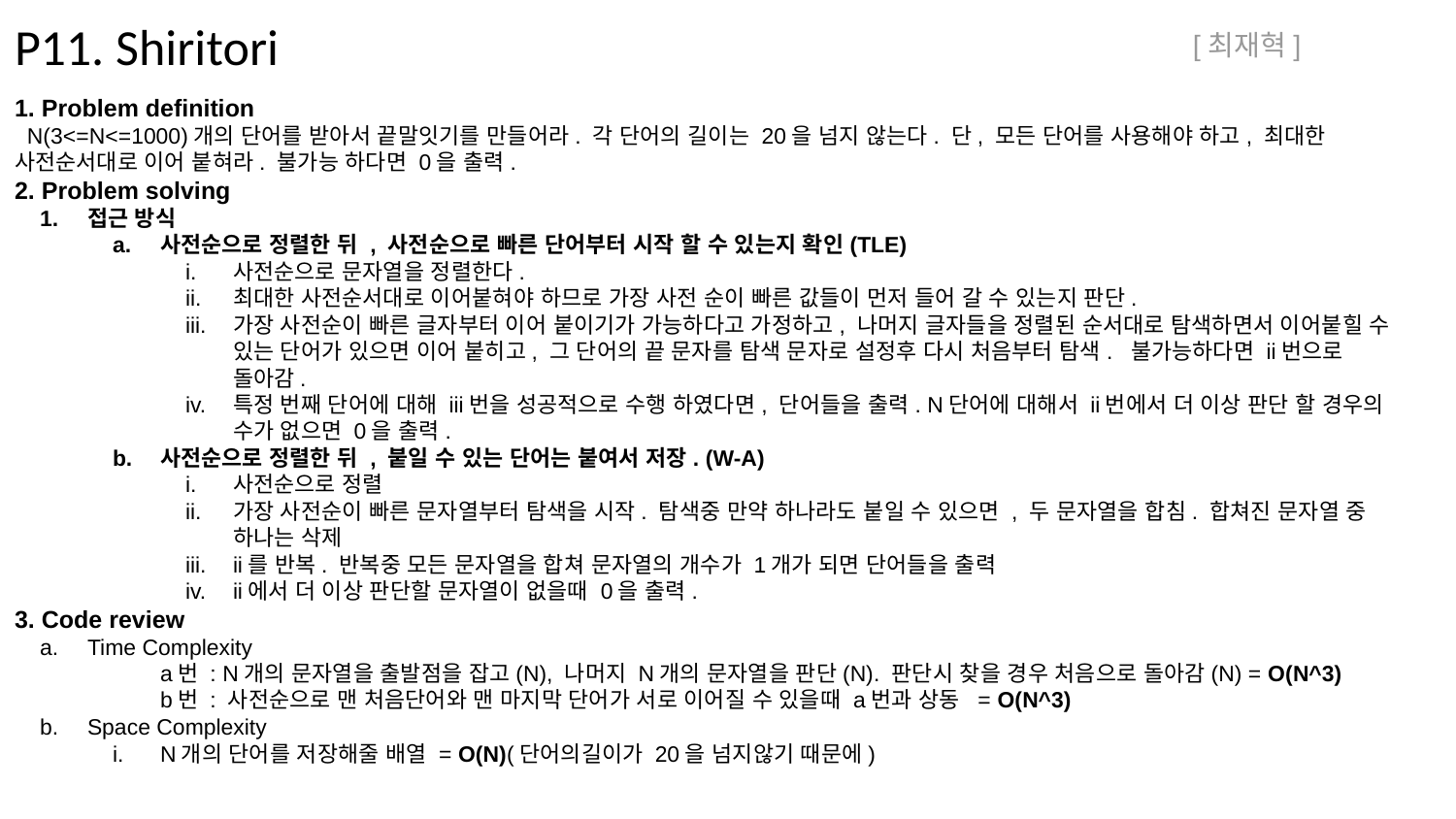

P11. Shiritori
[최재혁]
1. Problem definition
  N(3<=N<=1000)개의 단어를 받아서 끝말잇기를 만들어라. 각 단어의 길이는 20을 넘지 않는다. 단, 모든 단어를 사용해야 하고, 최대한 사전순서대로 이어 붙혀라. 불가능 하다면 0을 출력.
2. Problem solving
접근 방식
사전순으로 정렬한 뒤 , 사전순으로 빠른 단어부터 시작 할 수 있는지 확인(TLE)
사전순으로 문자열을 정렬한다.
최대한 사전순서대로 이어붙혀야 하므로 가장 사전 순이 빠른 값들이 먼저 들어 갈 수 있는지 판단.
가장 사전순이 빠른 글자부터 이어 붙이기가 가능하다고 가정하고, 나머지 글자들을 정렬된 순서대로 탐색하면서 이어붙힐 수 있는 단어가 있으면 이어 붙히고, 그 단어의 끝 문자를 탐색 문자로 설정후 다시 처음부터 탐색.  불가능하다면 ii번으로 돌아감.
특정 번째 단어에 대해 iii번을 성공적으로 수행 하였다면, 단어들을 출력. N단어에 대해서 ii번에서 더 이상 판단 할 경우의 수가 없으면 0을 출력.
사전순으로 정렬한 뒤 , 붙일 수 있는 단어는 붙여서 저장. (W-A)
사전순으로 정렬
가장 사전순이 빠른 문자열부터 탐색을 시작. 탐색중 만약 하나라도 붙일 수 있으면 , 두 문자열을 합침. 합쳐진 문자열 중 하나는 삭제
ii를 반복. 반복중 모든 문자열을 합쳐 문자열의 개수가 1개가 되면 단어들을 출력
ii에서 더 이상 판단할 문자열이 없을때 0을 출력.
3. Code review
Time Complexity
	a번 : N개의 문자열을 출발점을 잡고(N), 나머지 N개의 문자열을 판단(N). 판단시 찾을 경우 처음으로 돌아감(N) = O(N^3)
	b번 : 사전순으로 맨 처음단어와 맨 마지막 단어가 서로 이어질 수 있을때 a번과 상동  = O(N^3)
Space Complexity
N개의 단어를 저장해줄 배열 = O(N)(단어의길이가 20을 넘지않기 때문에)